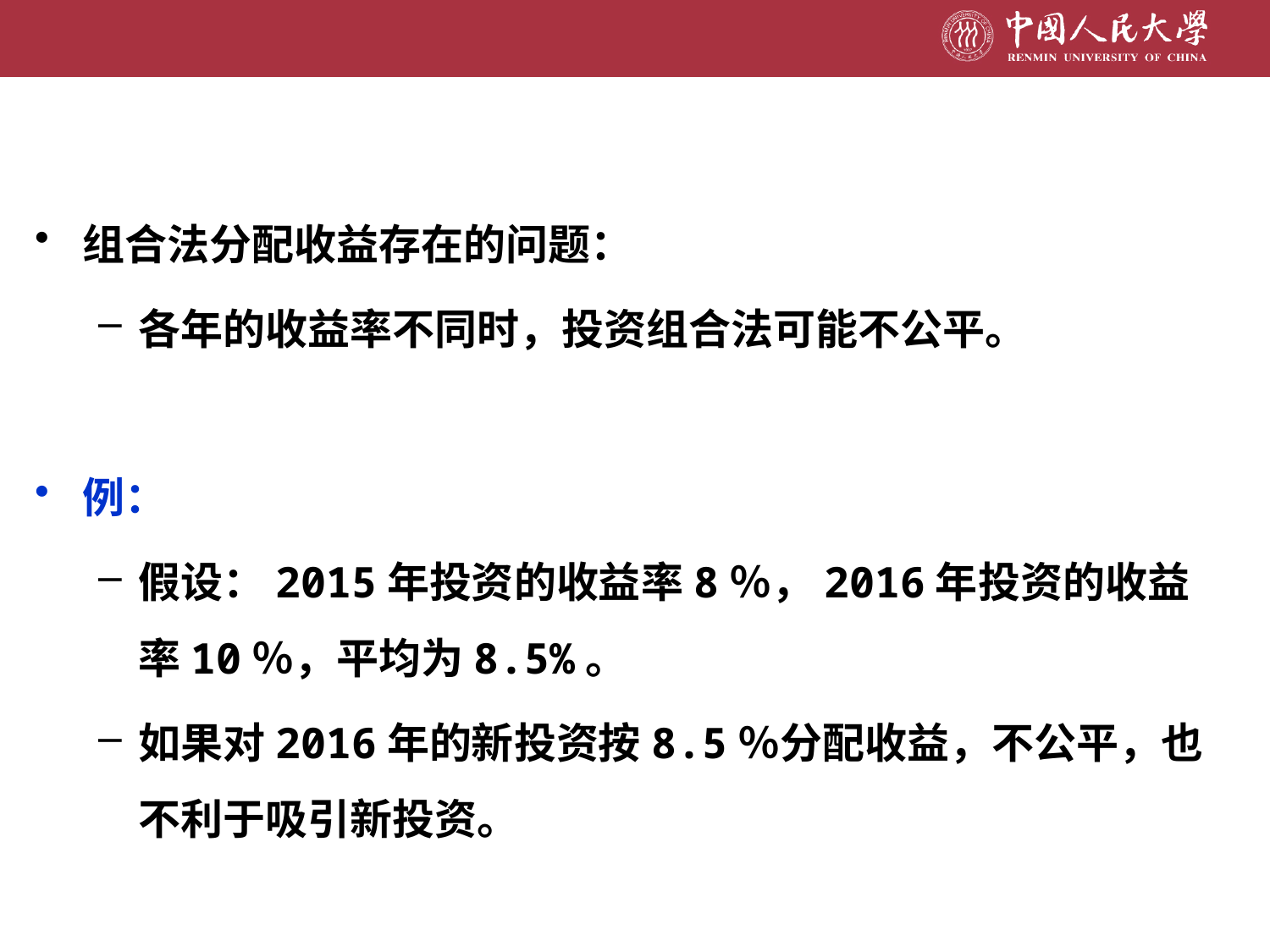

组合法分配收益存在的问题：
各年的收益率不同时，投资组合法可能不公平。

例：
假设：2015年投资的收益率8％，2016年投资的收益率10％，平均为8.5%。
如果对2016年的新投资按8.5％分配收益，不公平，也不利于吸引新投资。